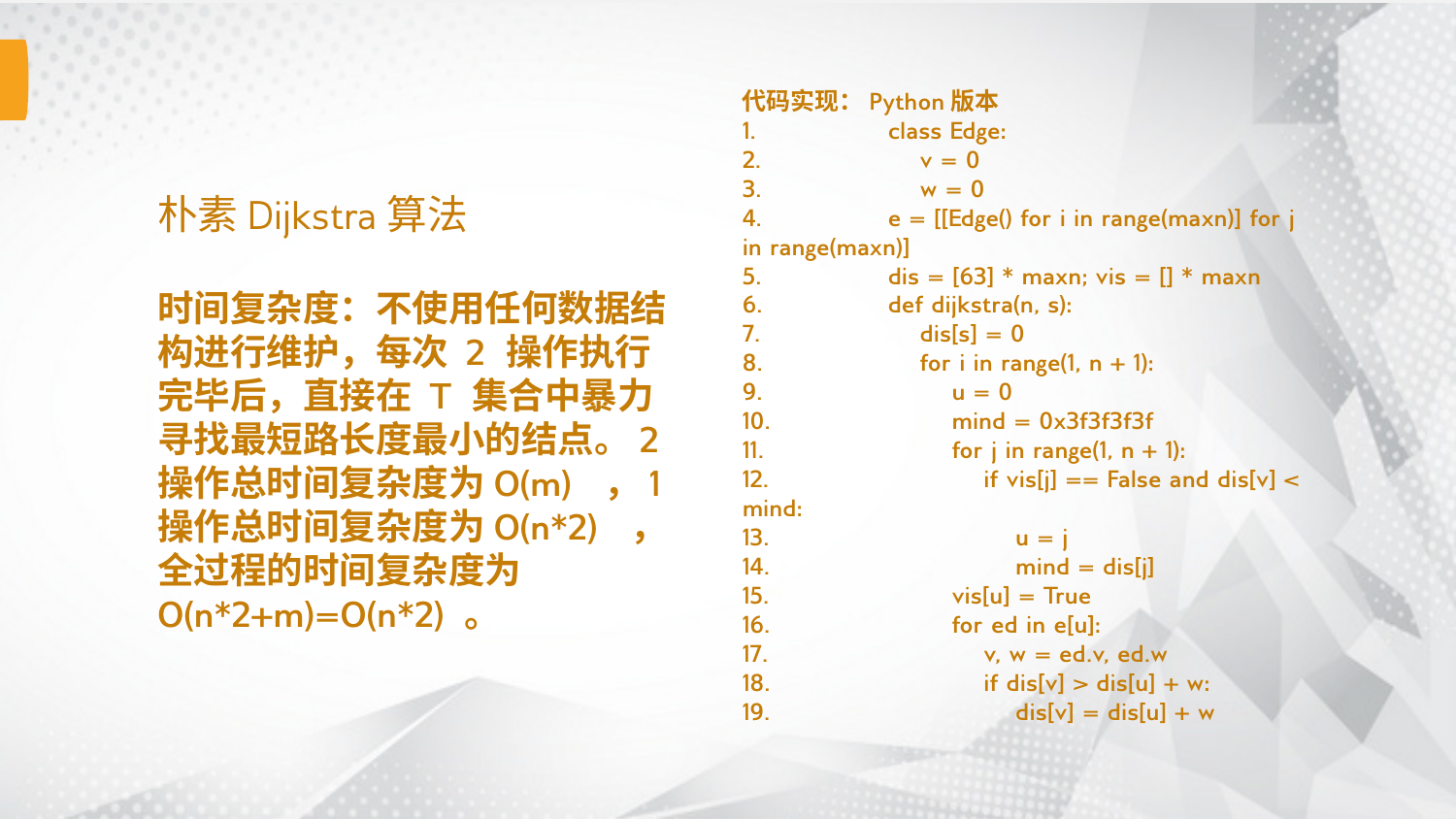

代码实现：Python版本
1.	class Edge:
2.	    v = 0
3.	    w = 0
4.	e = [[Edge() for i in range(maxn)] for j in range(maxn)]
5.	dis = [63] * maxn; vis = [] * maxn
6.	def dijkstra(n, s):
7.	    dis[s] = 0
8.	    for i in range(1, n + 1):
9.	        u = 0
10.	        mind = 0x3f3f3f3f
11.	        for j in range(1, n + 1):
12.	            if vis[j] == False and dis[v] < mind:
13.	                u = j
14.	                mind = dis[j]
15.	        vis[u] = True
16.	        for ed in e[u]:
17.	            v, w = ed.v, ed.w
18.	            if dis[v] > dis[u] + w:
19.	                dis[v] = dis[u] + w
朴素Dijkstra算法

时间复杂度：不使用任何数据结构进行维护，每次 2 操作执行完毕后，直接在 T 集合中暴力寻找最短路长度最小的结点。2 操作总时间复杂度为O(m)  ，1 操作总时间复杂度为O(n*2)  ，全过程的时间复杂度为 O(n*2+m)=O(n*2) 。